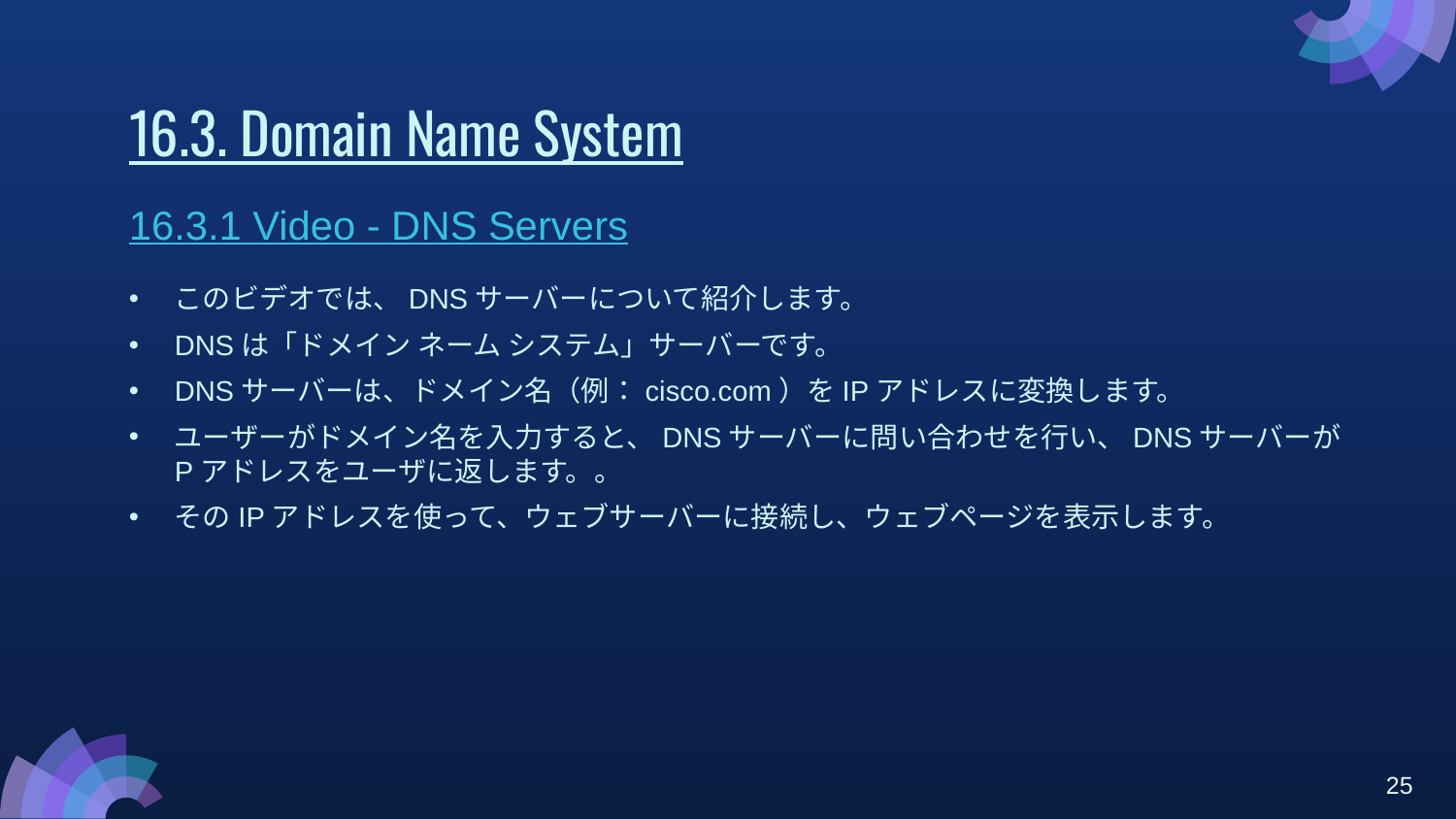

# 16.3. Domain Name System
16.3.1 Video - DNS Servers
このビデオでは、DNSサーバーについて紹介します。
DNSは「ドメイン ネーム システム」サーバーです。
DNSサーバーは、ドメイン名（例：cisco.com）をIPアドレスに変換します。
ユーザーがドメイン名を入力すると、DNSサーバーに問い合わせを行い、DNSサーバーがPアドレスをユーザに返します。。
そのIPアドレスを使って、ウェブサーバーに接続し、ウェブページを表示します。
25